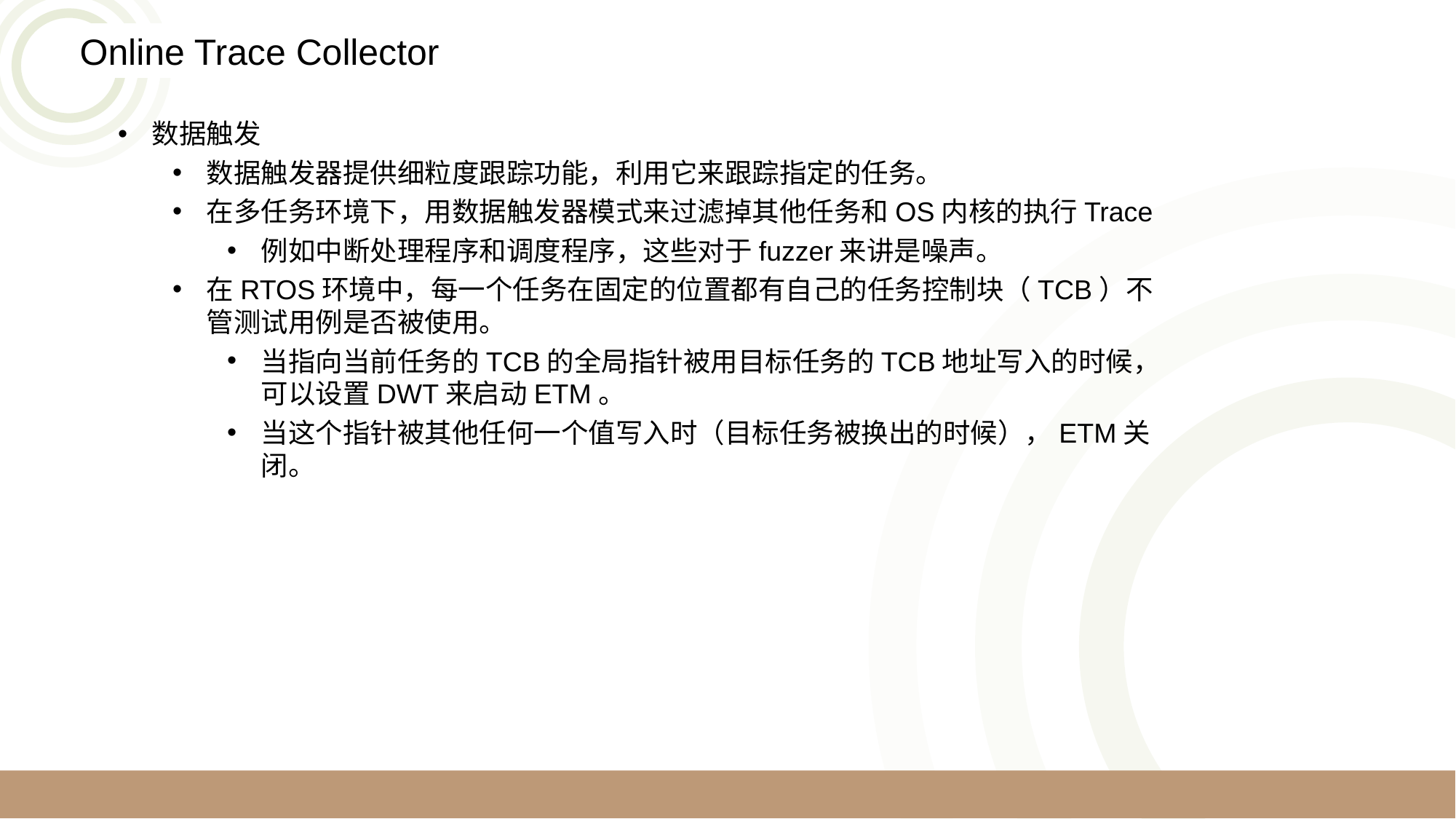

Online Trace Collector

数据触发
数据触发器提供细粒度跟踪功能，利用它来跟踪指定的任务。
在多任务环境下，用数据触发器模式来过滤掉其他任务和OS内核的执行Trace
例如中断处理程序和调度程序，这些对于fuzzer来讲是噪声。
在RTOS环境中，每一个任务在固定的位置都有自己的任务控制块（TCB）不管测试用例是否被使用。
当指向当前任务的TCB的全局指针被用目标任务的TCB地址写入的时候，可以设置DWT来启动ETM。
当这个指针被其他任何一个值写入时（目标任务被换出的时候），ETM关闭。